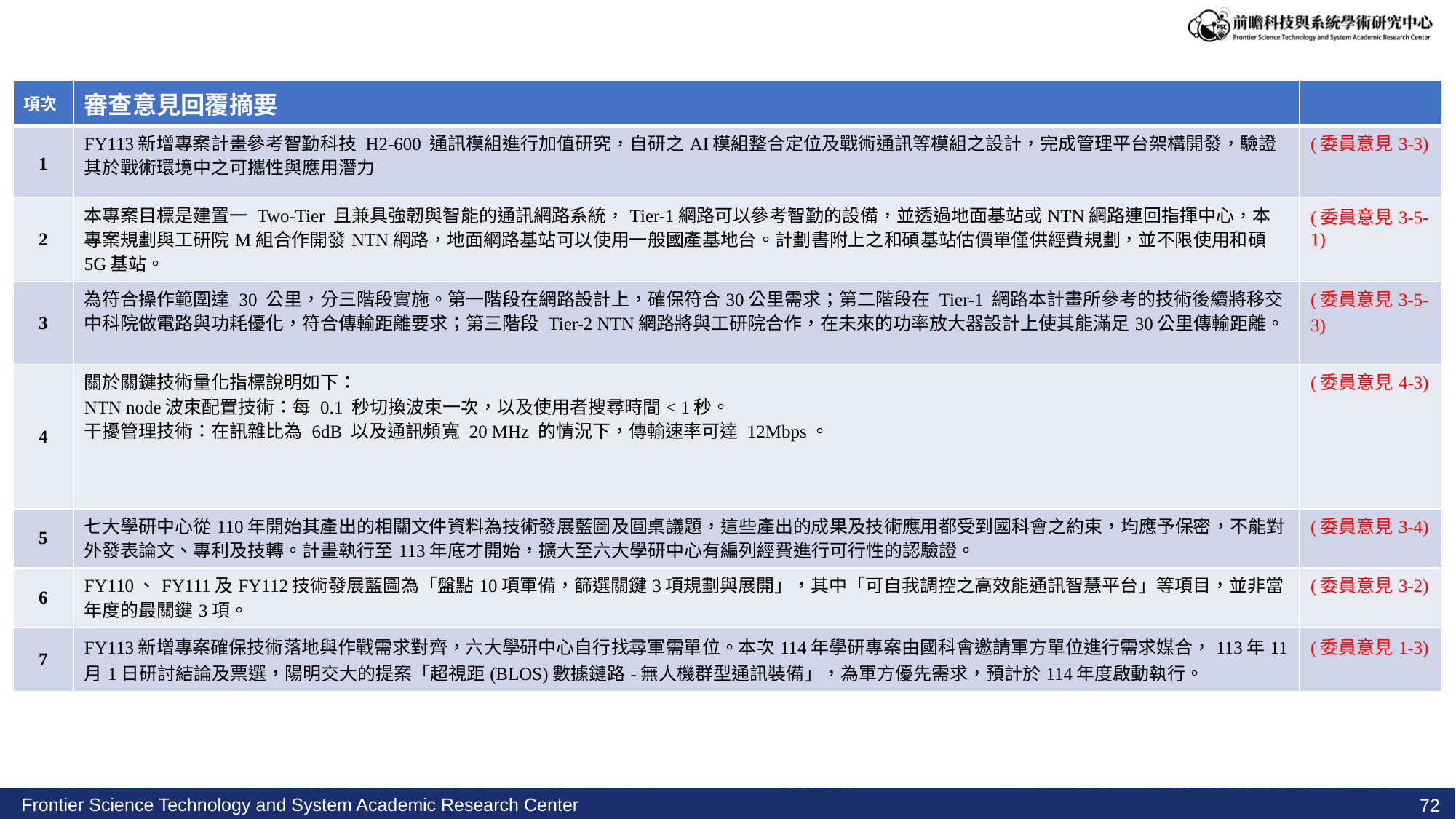

| 項次 | 審查意見回覆摘要 |  |
| --- | --- | --- |
| 1 | FY113新增專案計畫參考智勤科技 H2-600 通訊模組進行加值研究，自研之AI模組整合定位及戰術通訊等模組之設計，完成管理平台架構開發，驗證其於戰術環境中之可攜性與應用潛力 | (委員意見3-3) |
| 2 | 本專案目標是建置一 Two-Tier 且兼具強韌與智能的通訊網路系統，Tier-1網路可以參考智勤的設備，並透過地面基站或NTN網路連回指揮中心，本專案規劃與工研院M組合作開發NTN網路，地面網路基站可以使用一般國產基地台。計劃書附上之和碩基站估價單僅供經費規劃，並不限使用和碩5G基站。 | (委員意見3-5-1) |
| 3 | 為符合操作範圍達 30 公里，分三階段實施。第一階段在網路設計上，確保符合30公里需求；第二階段在 Tier-1 網路本計畫所參考的技術後續將移交中科院做電路與功耗優化，符合傳輸距離要求；第三階段 Tier-2 NTN網路將與工研院合作，在未來的功率放大器設計上使其能滿足30公里傳輸距離。 | (委員意見3-5-3) |
| 4 | 關於關鍵技術量化指標說明如下： NTN node波束配置技術：每 0.1 秒切換波束一次，以及使用者搜尋時間< 1秒。 干擾管理技術：在訊雜比為 6dB 以及通訊頻寬 20 MHz 的情況下，傳輸速率可達 12Mbps。 | (委員意見4-3) |
| 5 | 七大學研中心從110年開始其產出的相關文件資料為技術發展藍圖及圓桌議題，這些產出的成果及技術應用都受到國科會之約束，均應予保密，不能對外發表論文、專利及技轉。計畫執行至113年底才開始，擴大至六大學研中心有編列經費進行可行性的認驗證。 | (委員意見3-4) |
| 6 | FY110、FY111及FY112技術發展藍圖為「盤點10項軍備，篩選關鍵3項規劃與展開」，其中「可自我調控之高效能通訊智慧平台」等項目，並非當年度的最關鍵3項。 | (委員意見3-2) |
| 7 | FY113新增專案確保技術落地與作戰需求對齊，六大學研中心自行找尋軍需單位。本次114年學研專案由國科會邀請軍方單位進行需求媒合，113年11月1日研討結論及票選，陽明交大的提案「超視距(BLOS)數據鏈路-無人機群型通訊裝備」，為軍方優先需求，預計於114年度啟動執行。 | (委員意見1-3) |